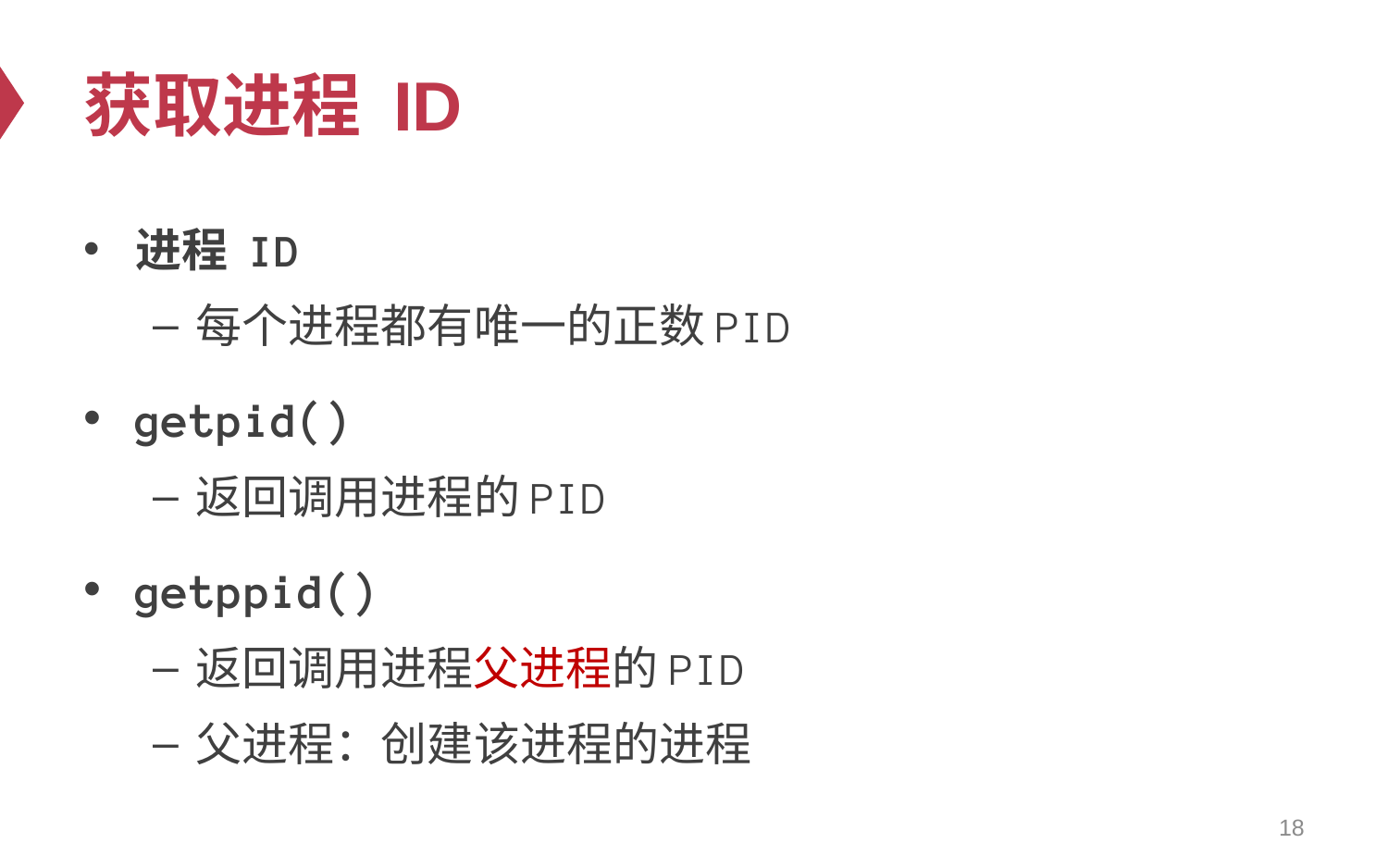

# 获取进程 ID
进程 ID
每个进程都有唯一的正数PID
getpid()
返回调用进程的PID
getppid()
返回调用进程父进程的PID
父进程：创建该进程的进程
18